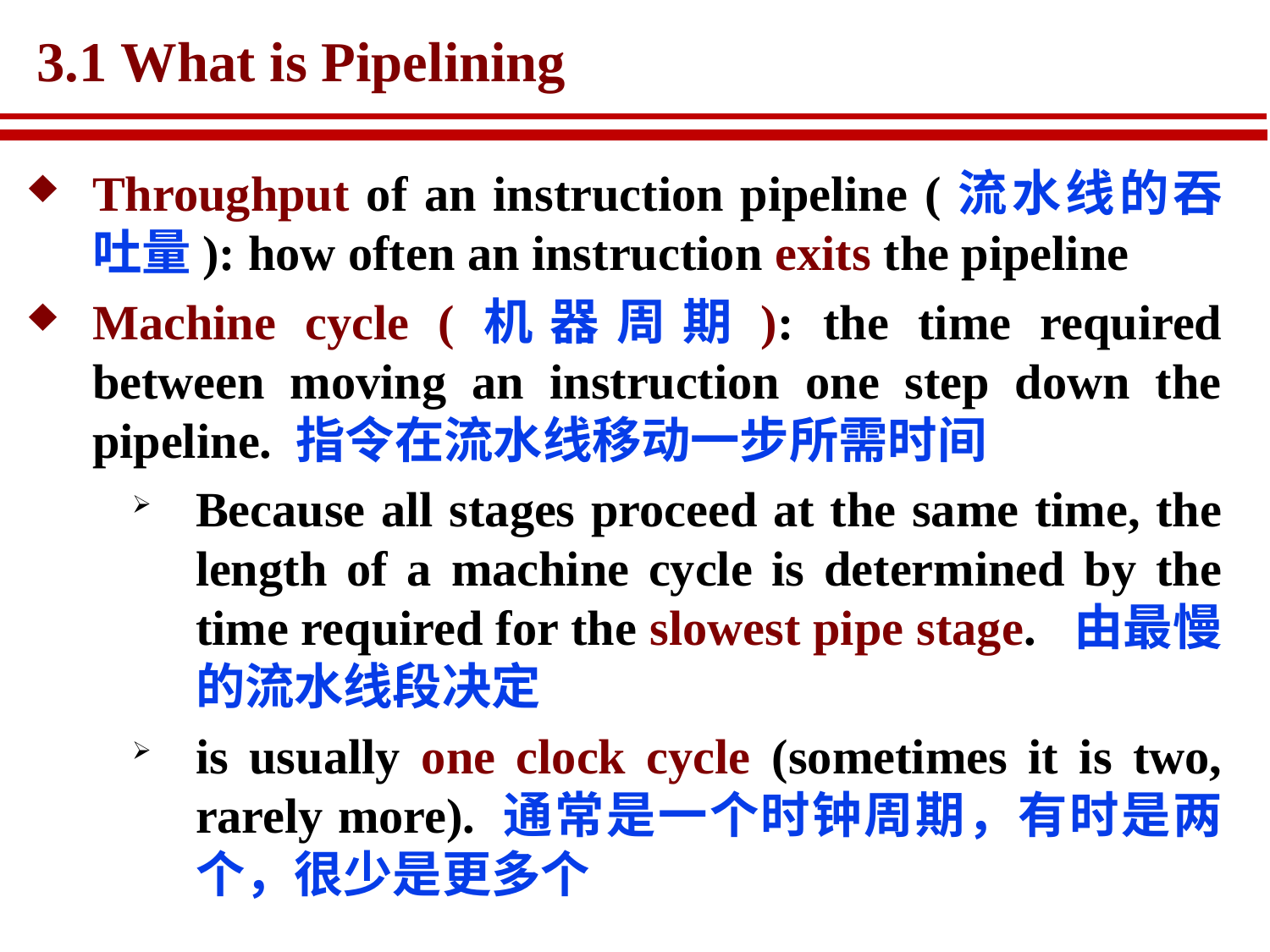

# 3.1 What is Pipelining
Throughput of an instruction pipeline (流水线的吞吐量): how often an instruction exits the pipeline
Machine cycle (机器周期): the time required between moving an instruction one step down the pipeline. 指令在流水线移动一步所需时间
Because all stages proceed at the same time, the length of a machine cycle is determined by the time required for the slowest pipe stage.  由最慢的流水线段决定
is usually one clock cycle (sometimes it is two, rarely more). 通常是一个时钟周期，有时是两个，很少是更多个